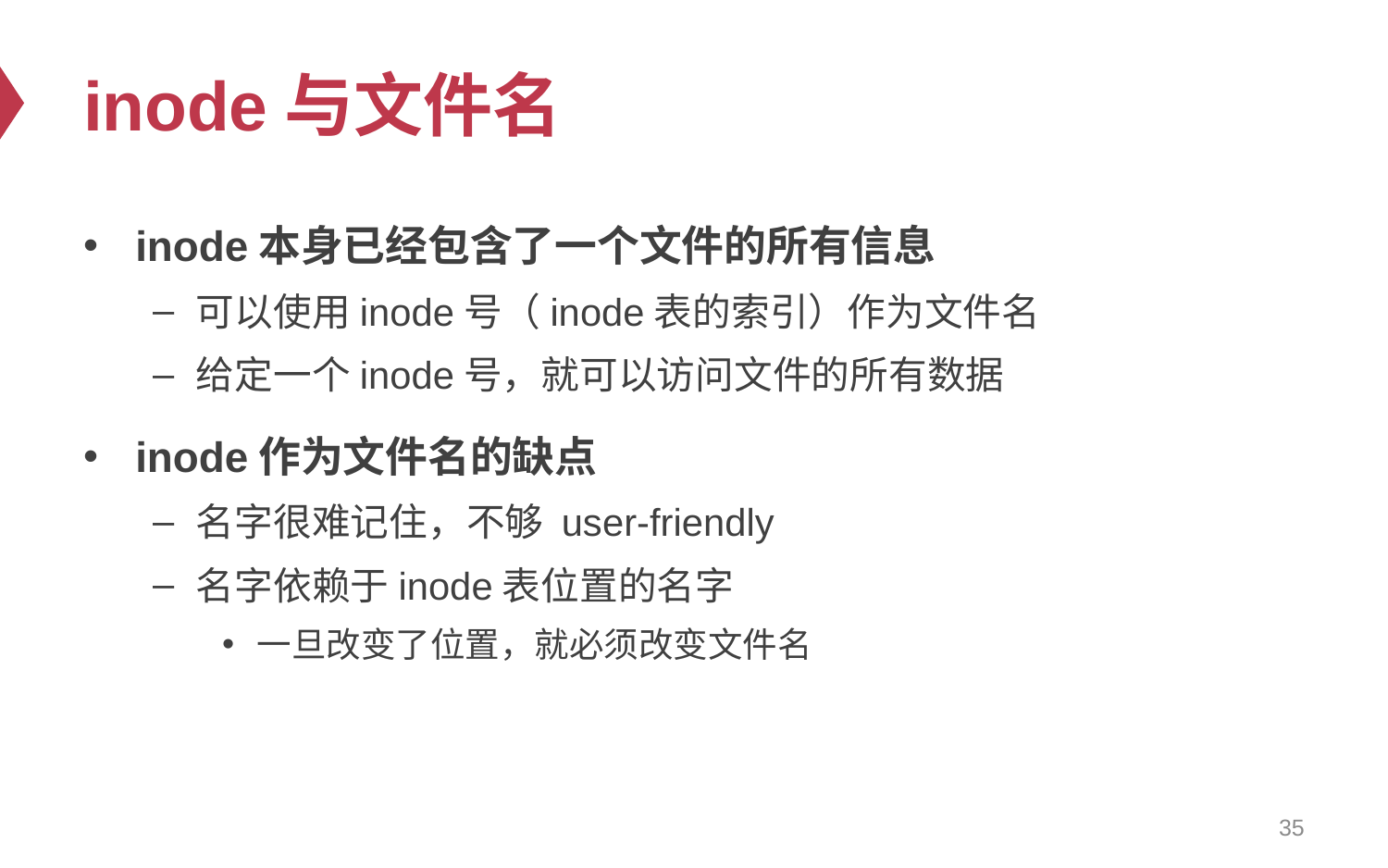

# inode与文件名
inode本身已经包含了一个文件的所有信息
可以使用inode号（inode表的索引）作为文件名
给定一个inode号，就可以访问文件的所有数据
inode作为文件名的缺点
名字很难记住，不够 user-friendly
名字依赖于inode表位置的名字
一旦改变了位置，就必须改变文件名
35